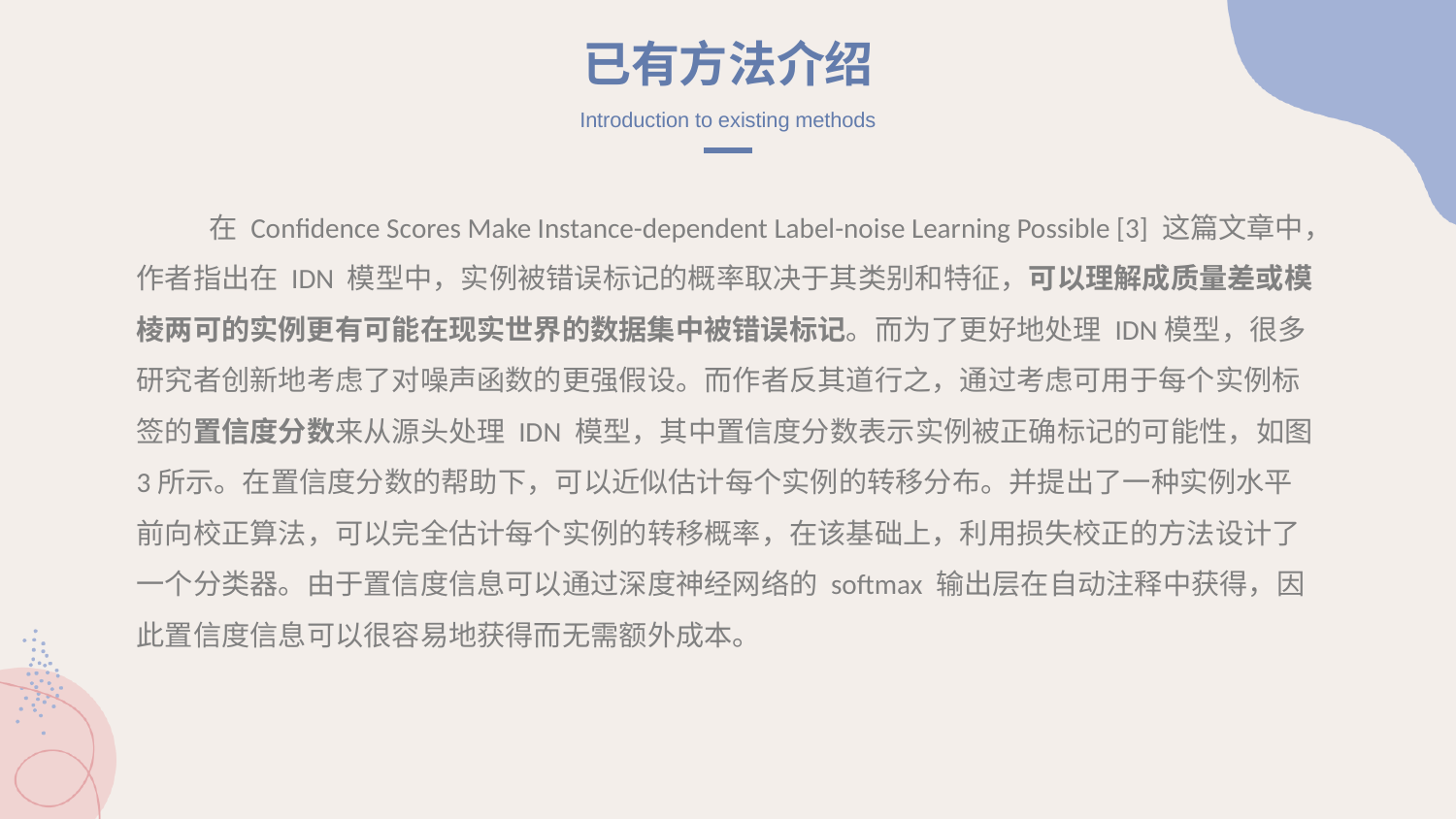

已有方法介绍
Introduction to existing methods
在 Confidence Scores Make Instance-dependent Label-noise Learning Possible [3] 这篇文章中，作者指出在 IDN 模型中，实例被错误标记的概率取决于其类别和特征，可以理解成质量差或模棱两可的实例更有可能在现实世界的数据集中被错误标记。而为了更好地处理 IDN模型，很多研究者创新地考虑了对噪声函数的更强假设。而作者反其道行之，通过考虑可用于每个实例标签的置信度分数来从源头处理 IDN 模型，其中置信度分数表示实例被正确标记的可能性，如图 3所示。在置信度分数的帮助下，可以近似估计每个实例的转移分布。并提出了一种实例水平前向校正算法，可以完全估计每个实例的转移概率，在该基础上，利用损失校正的方法设计了一个分类器。由于置信度信息可以通过深度神经网络的 softmax 输出层在自动注释中获得，因此置信度信息可以很容易地获得而无需额外成本。